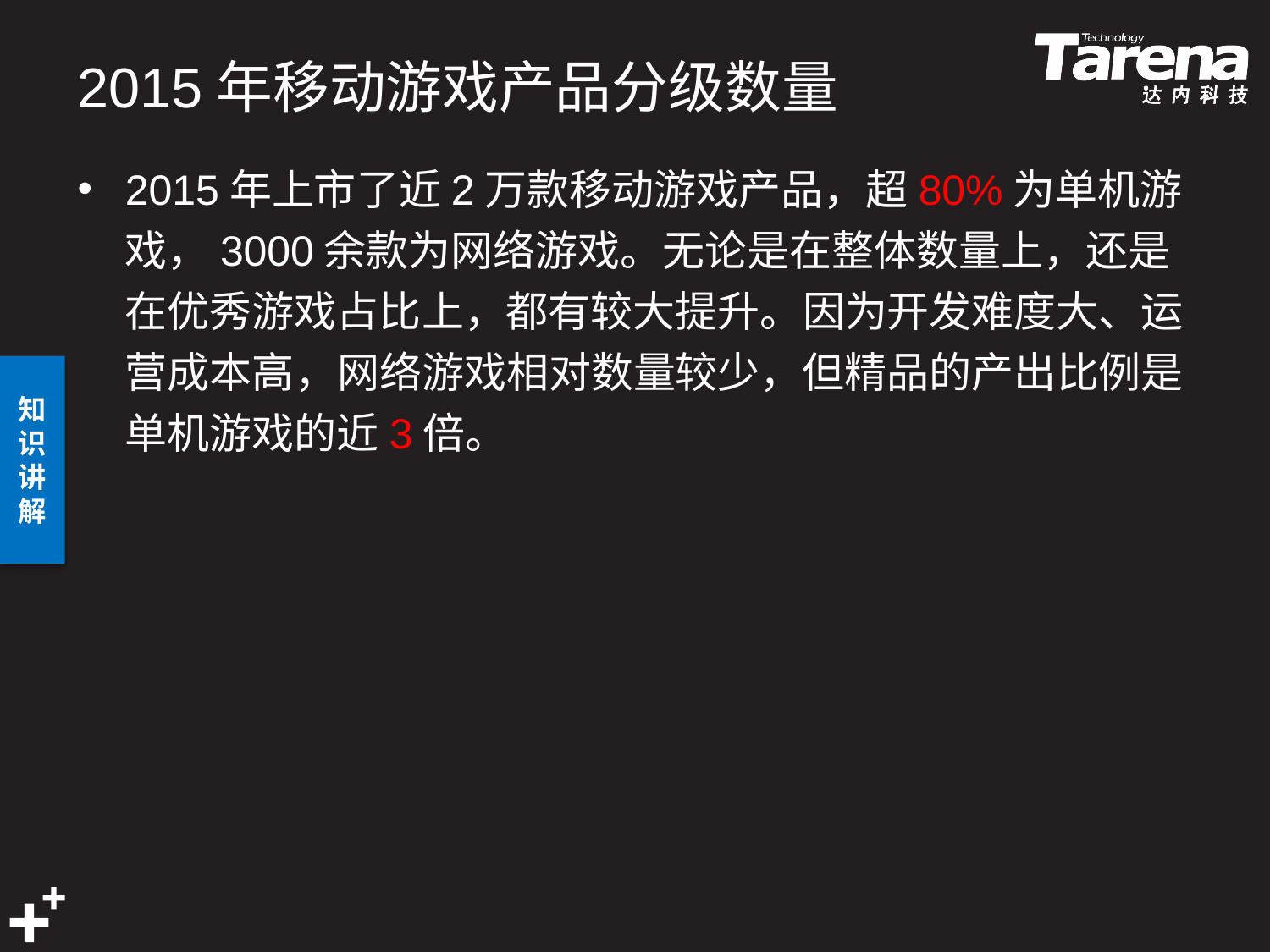

# 2015年移动游戏产品分级数量
2015年上市了近2万款移动游戏产品，超80%为单机游戏，3000余款为网络游戏。无论是在整体数量上，还是在优秀游戏占比上，都有较大提升。因为开发难度大、运营成本高，网络游戏相对数量较少，但精品的产出比例是单机游戏的近3倍。